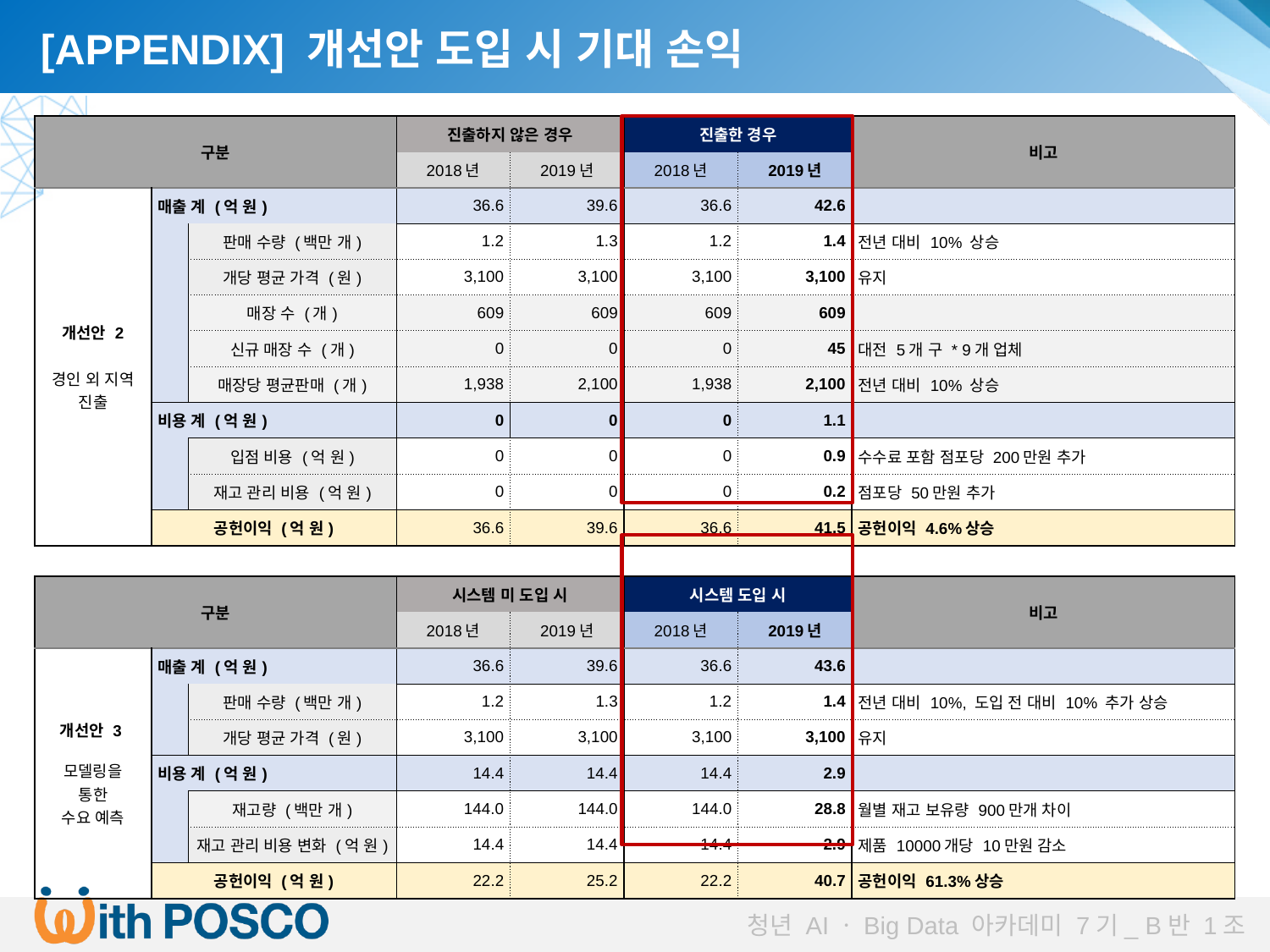

[APPENDIX] 개선안 도입 시 기대 손익
| 구분 |  |  | 진출하지 않은 경우 |  | 진출한 경우 |  | 비고 |
| --- | --- | --- | --- | --- | --- | --- | --- |
|  |  |  | 2018년 | 2019년 | 2018년 | 2019년 |  |
| 개선안 2 경인 외 지역 진출 | 매출 계 (억 원) |  | 36.6 | 39.6 | 36.6 | 42.6 |  |
|  |  | 판매 수량 (백만 개) | 1.2 | 1.3 | 1.2 | 1.4 | 전년 대비 10% 상승 |
|  |  | 개당 평균 가격 (원) | 3,100 | 3,100 | 3,100 | 3,100 | 유지 |
|  |  | 매장 수 (개) | 609 | 609 | 609 | 609 |  |
|  |  | 신규 매장 수 (개) | 0 | 0 | 0 | 45 | 대전 5개 구 \* 9개 업체 |
|  |  | 매장당 평균판매 (개) | 1,938 | 2,100 | 1,938 | 2,100 | 전년 대비 10% 상승 |
|  | 비용 계 (억 원) |  | 0 | 0 | 0 | 1.1 |  |
|  |  | 입점 비용 (억 원) | 0 | 0 | 0 | 0.9 | 수수료 포함 점포당 200만원 추가 |
|  |  | 재고 관리 비용 (억 원) | 0 | 0 | 0 | 0.2 | 점포당 50만원 추가 |
|  | 공헌이익 (억 원) |  | 36.6 | 39.6 | 36.6 | 41.5 | 공헌이익 4.6%상승 |
|  |  |  |  |  |  |  |  |
| 구분 |  |  | 시스템 미 도입 시 |  | 시스템 도입 시 |  | 비고 |
|  |  |  | 2018년 | 2019년 | 2018년 | 2019년 |  |
| 개선안 3 모델링을 통한 수요 예측 | 매출 계 (억 원) |  | 36.6 | 39.6 | 36.6 | 43.6 |  |
|  |  | 판매 수량 (백만 개) | 1.2 | 1.3 | 1.2 | 1.4 | 전년 대비 10%, 도입 전 대비 10% 추가 상승 |
|  |  | 개당 평균 가격 (원) | 3,100 | 3,100 | 3,100 | 3,100 | 유지 |
|  | 비용 계 (억 원) |  | 14.4 | 14.4 | 14.4 | 2.9 |  |
|  |  | 재고량 (백만 개) | 144.0 | 144.0 | 144.0 | 28.8 | 월별 재고 보유량 900만개 차이 |
|  |  | 재고 관리 비용 변화 (억 원) | 14.4 | 14.4 | 14.4 | 2.9 | 제품 10000개당 10만원 감소 |
|  | 공헌이익 (억 원) |  | 22.2 | 25.2 | 22.2 | 40.7 | 공헌이익 61.3%상승 |